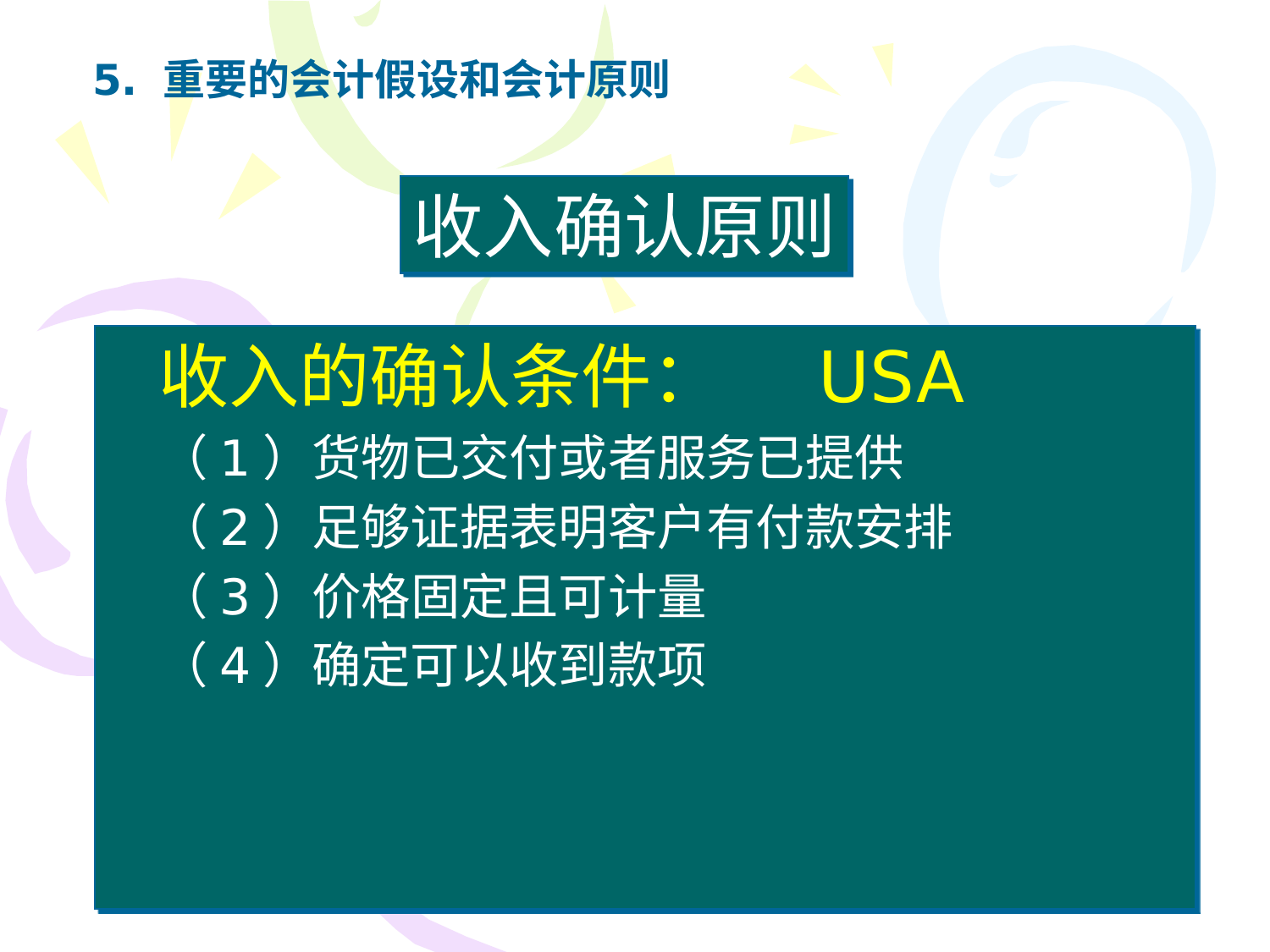

5. 重要的会计假设和会计原则
收入确认原则
收入的确认条件：     USA
（1）货物已交付或者服务已提供
（2）足够证据表明客户有付款安排
（3）价格固定且可计量
（4）确定可以收到款项
64